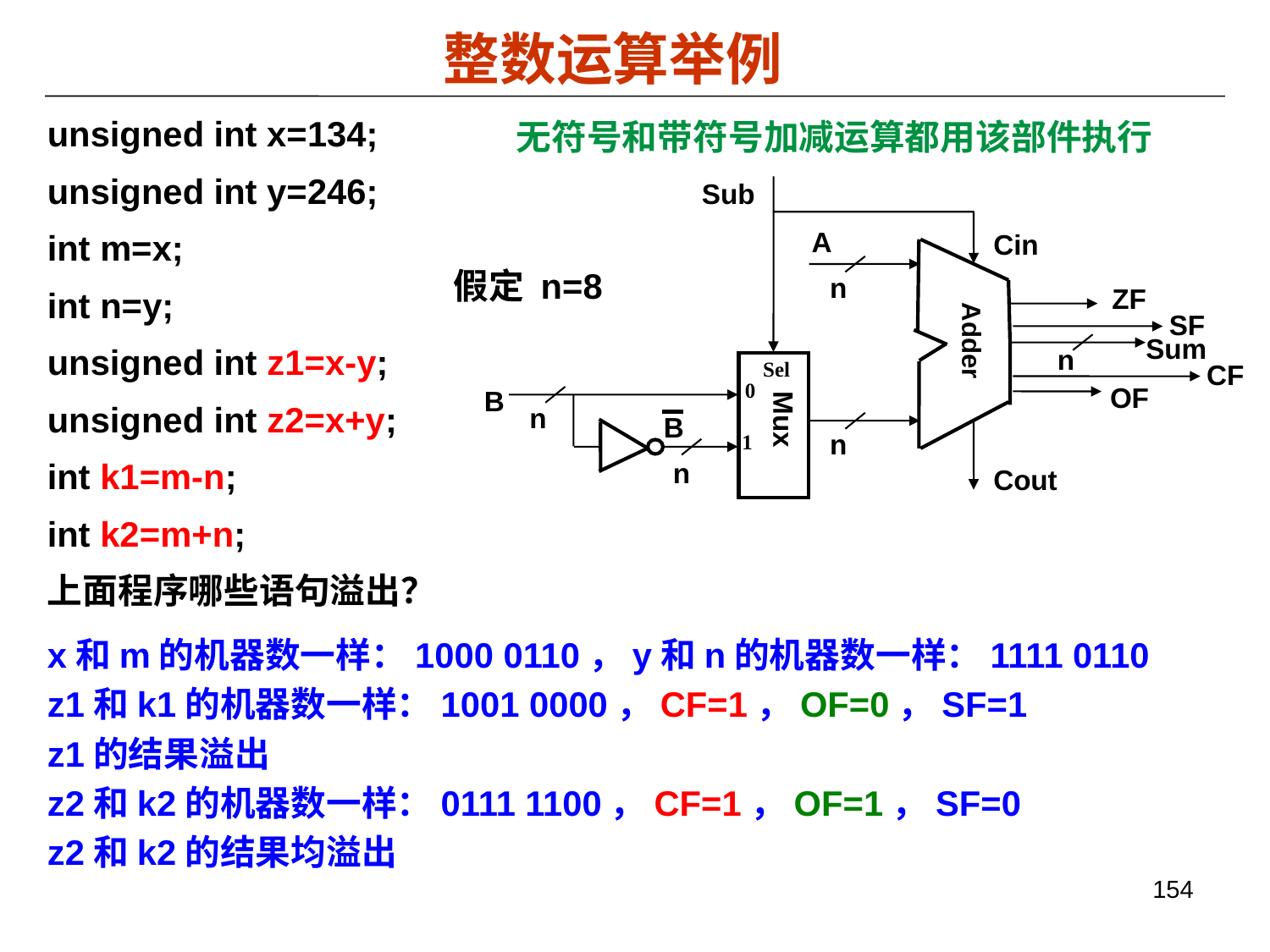

整数运算举例
unsigned int x=134;
unsigned int y=246;
int m=x;
int n=y;
unsigned int z1=x-y;
unsigned int z2=x+y;
int k1=m-n;
int k2=m+n;
上面程序哪些语句溢出？
无符号和带符号加减运算都用该部件执行
Sub

A
Cin

n
ZF

Adder

n

Sel

0
OF
B

n

B
Mux

n

1

n
Cout
Sum

SF

CF

假定 n=8
x和m的机器数一样：1000 0110，y和n的机器数一样：1111 0110
z1和k1的机器数一样：1001 0000，CF=1，OF=0，SF=1
z1的结果溢出
z2和k2的机器数一样：0111 1100，CF=1，OF=1，SF=0
z2和k2的结果均溢出
154